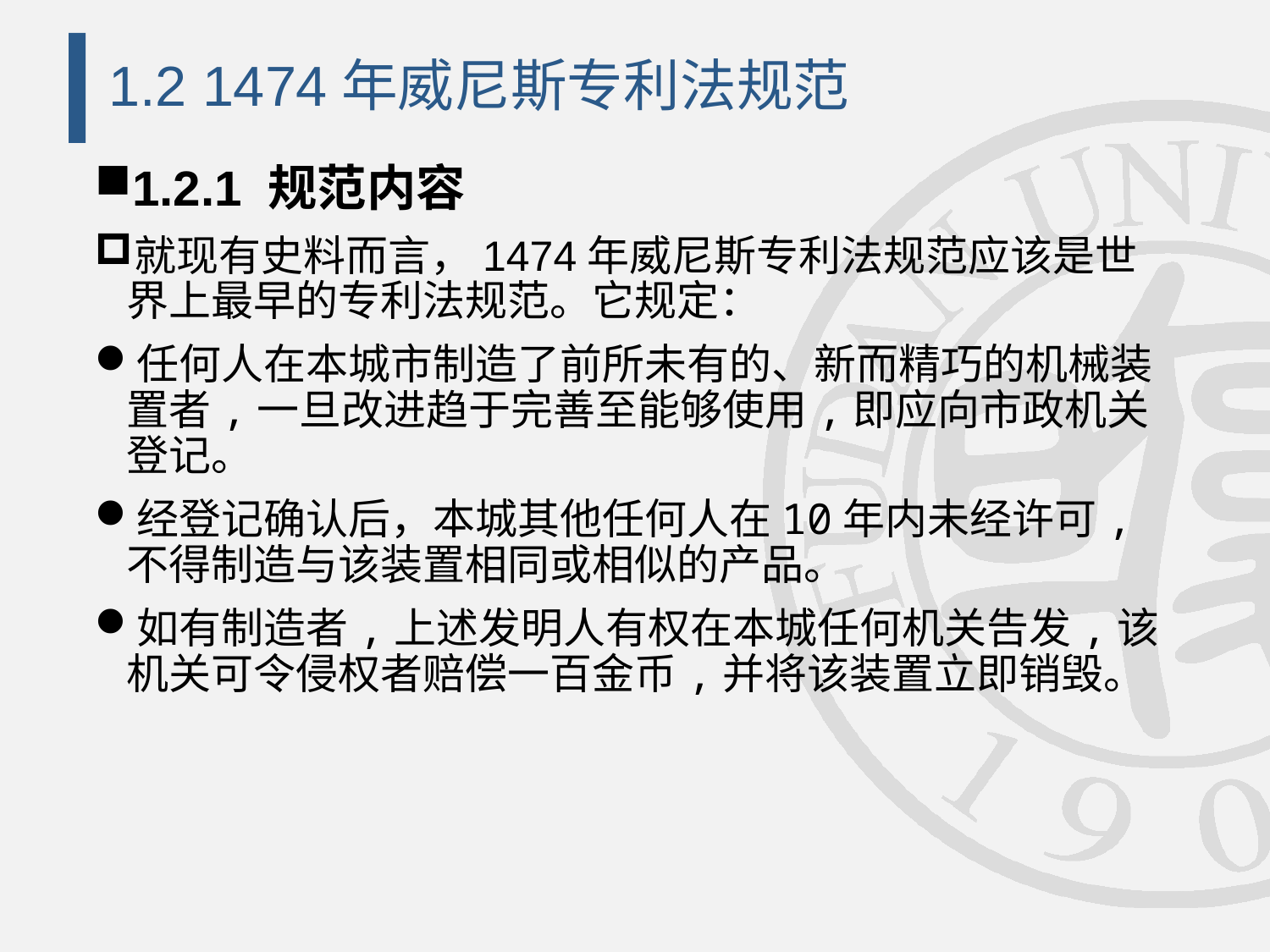

# 1.2 1474年威尼斯专利法规范
1.2.1 规范内容
就现有史料而言，1474年威尼斯专利法规范应该是世界上最早的专利法规范。它规定：
任何人在本城市制造了前所未有的、新而精巧的机械装置者,一旦改进趋于完善至能够使用,即应向市政机关登记。
经登记确认后，本城其他任何人在10年内未经许可,不得制造与该装置相同或相似的产品。
如有制造者,上述发明人有权在本城任何机关告发,该机关可令侵权者赔偿一百金币,并将该装置立即销毁。